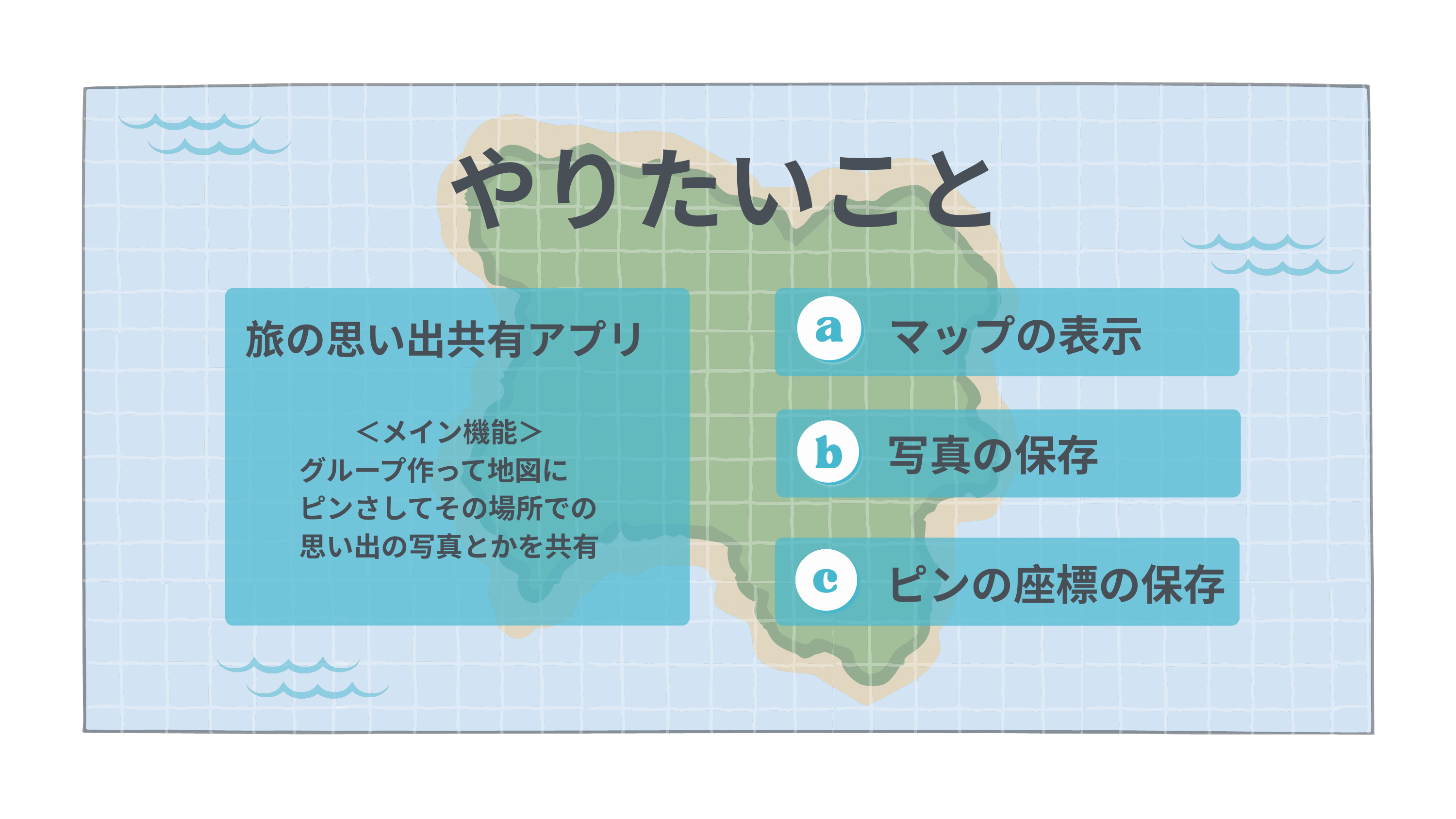

やりたいこと

マップの表示
旅の思い出共有アプリ

　　＜メイン機能＞
グループ作って地図に
ピンさしてその場所での思い出の写真とかを共有

写真の保存

ピンの座標の保存